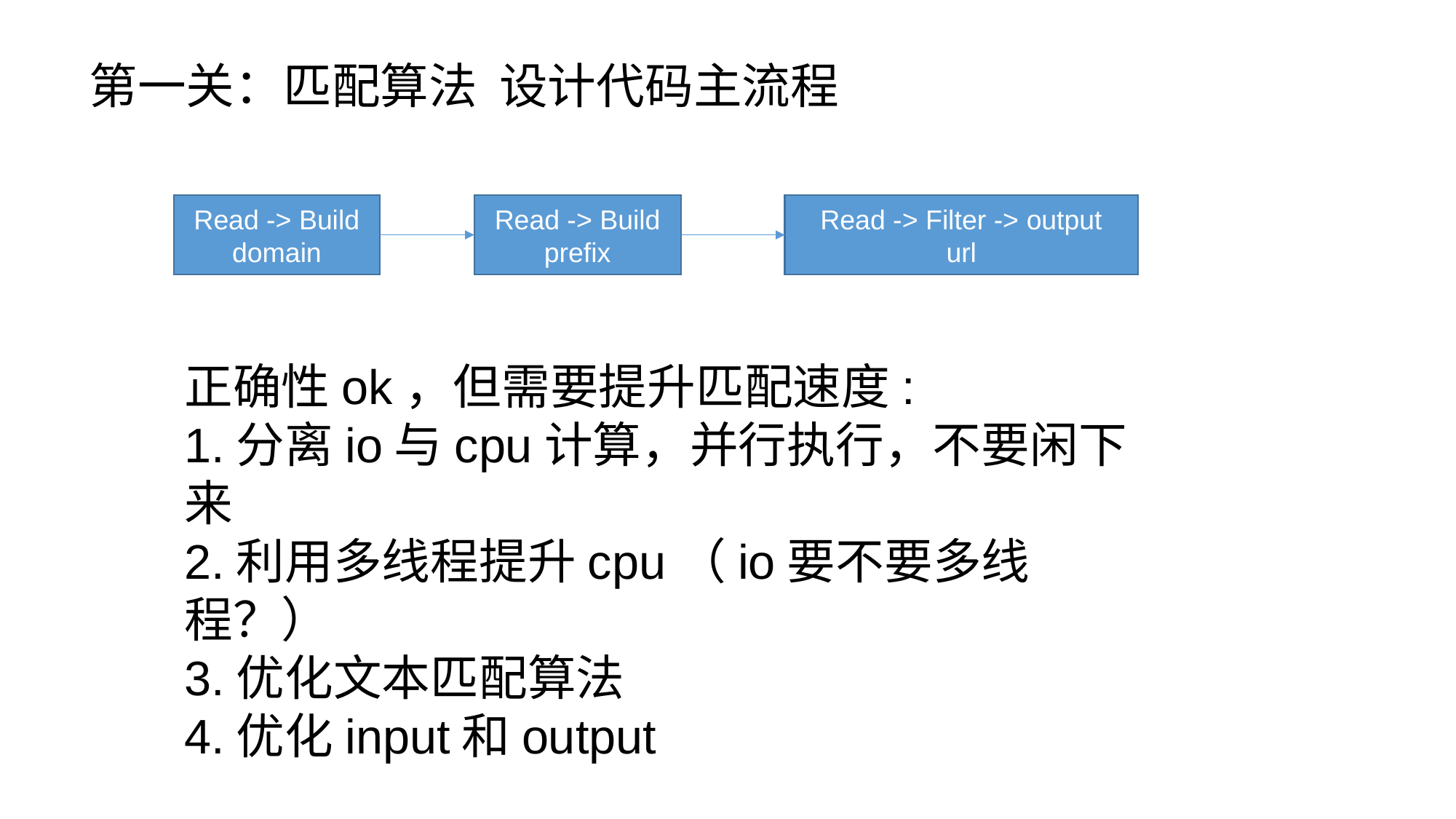

第一关：匹配算法  设计代码主流程
Read -> Build
prefix
Read -> Filter -> output
url
Read -> Build domain
正确性ok，但需要提升匹配速度:
1.分离io与cpu计算，并行执行，不要闲下来
2.利用多线程提升cpu（io要不要多线程？）
3.优化文本匹配算法
4.优化input和output